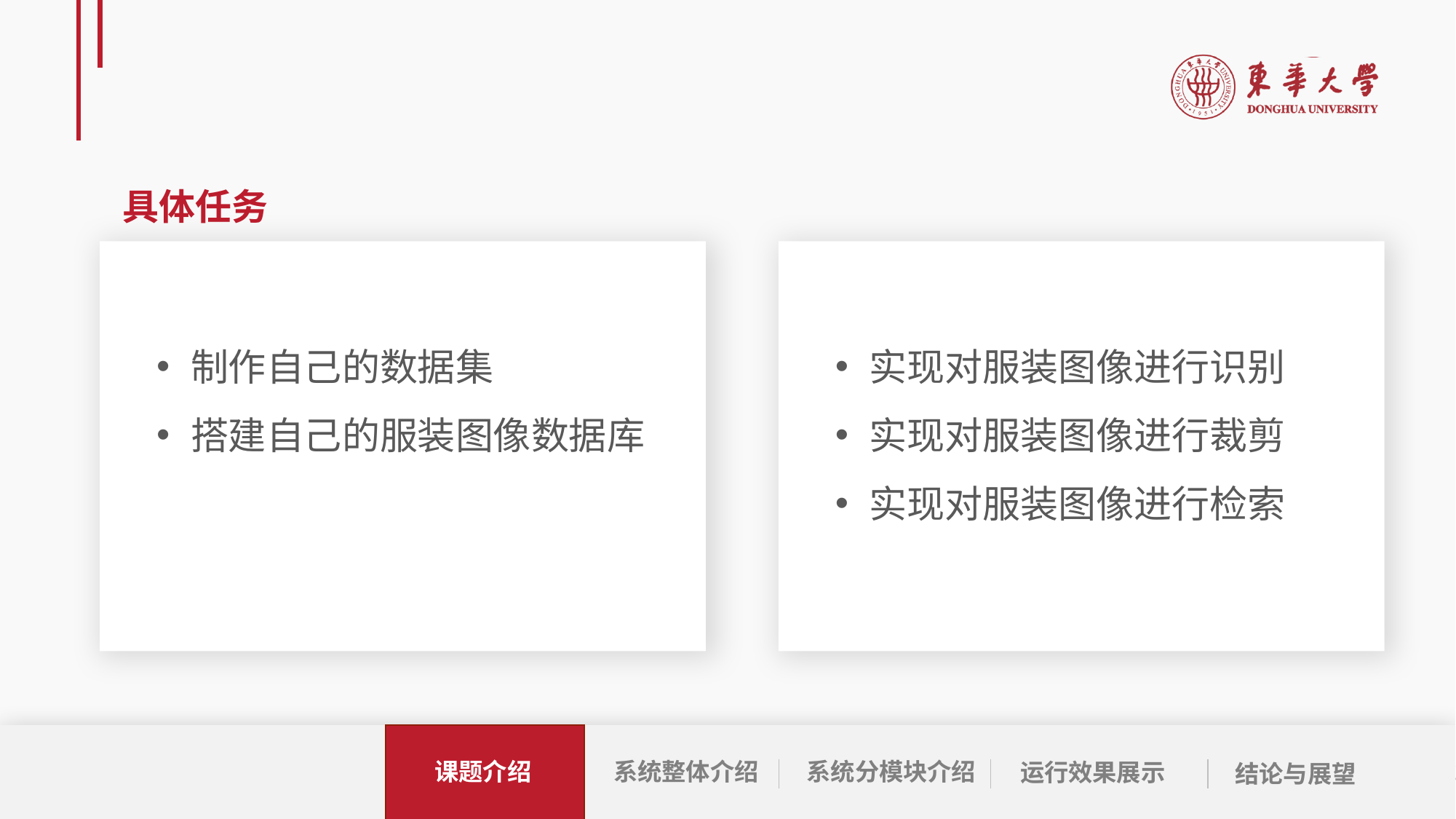

具体任务

制作自己的数据集
搭建自己的服装图像数据库
实现对服装图像进行识别
实现对服装图像进行裁剪
实现对服装图像进行检索

系统分模块介绍
课题介绍
系统整体介绍
运行效果展示
结论与展望